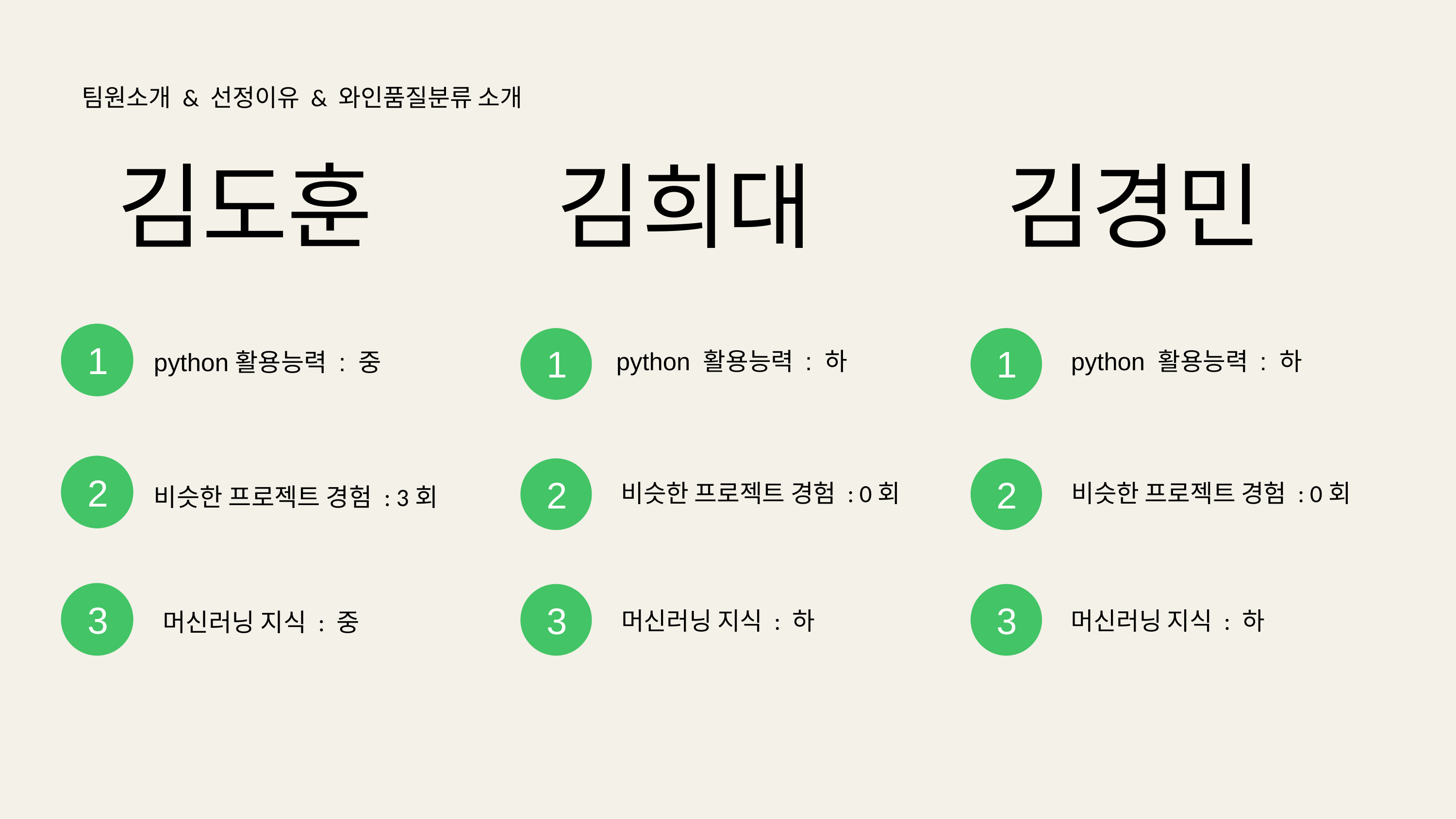

팀원소개 & 선정이유 & 와인품질분류 소개
김도훈
김희대
김경민

1

1

1
python 활용능력 : 하
python 활용능력 : 하
python활용능력 : 중

2

2

2
비슷한 프로젝트 경험 : 0회
비슷한 프로젝트 경험 : 0회
비슷한 프로젝트 경험 : 3회

3

3

3
머신러닝 지식 : 하
머신러닝 지식 : 하
머신러닝 지식 : 중